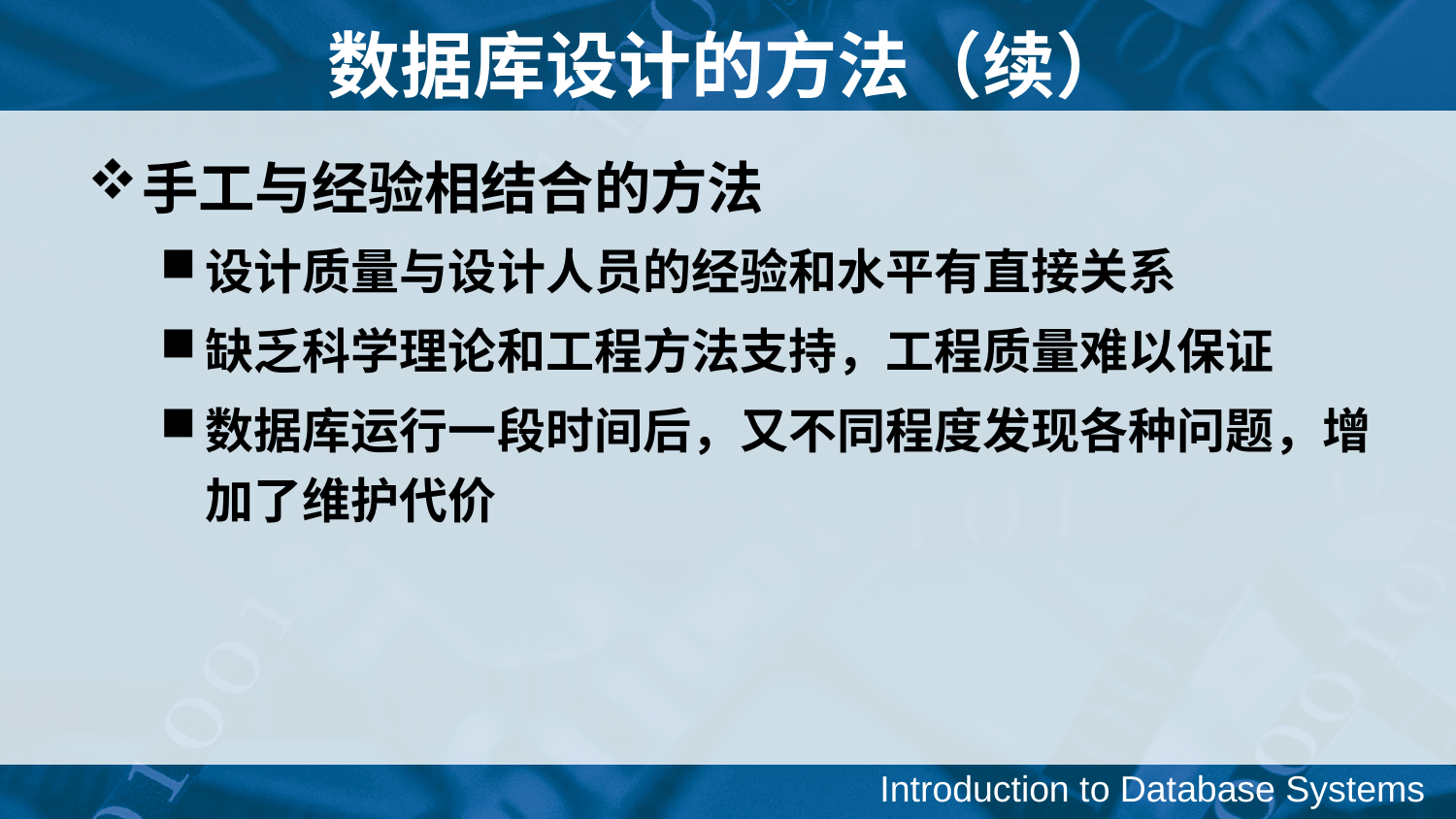

数据库设计的方法（续）
手工与经验相结合的方法
设计质量与设计人员的经验和水平有直接关系
缺乏科学理论和工程方法支持，工程质量难以保证
数据库运行一段时间后，又不同程度发现各种问题，增加了维护代价